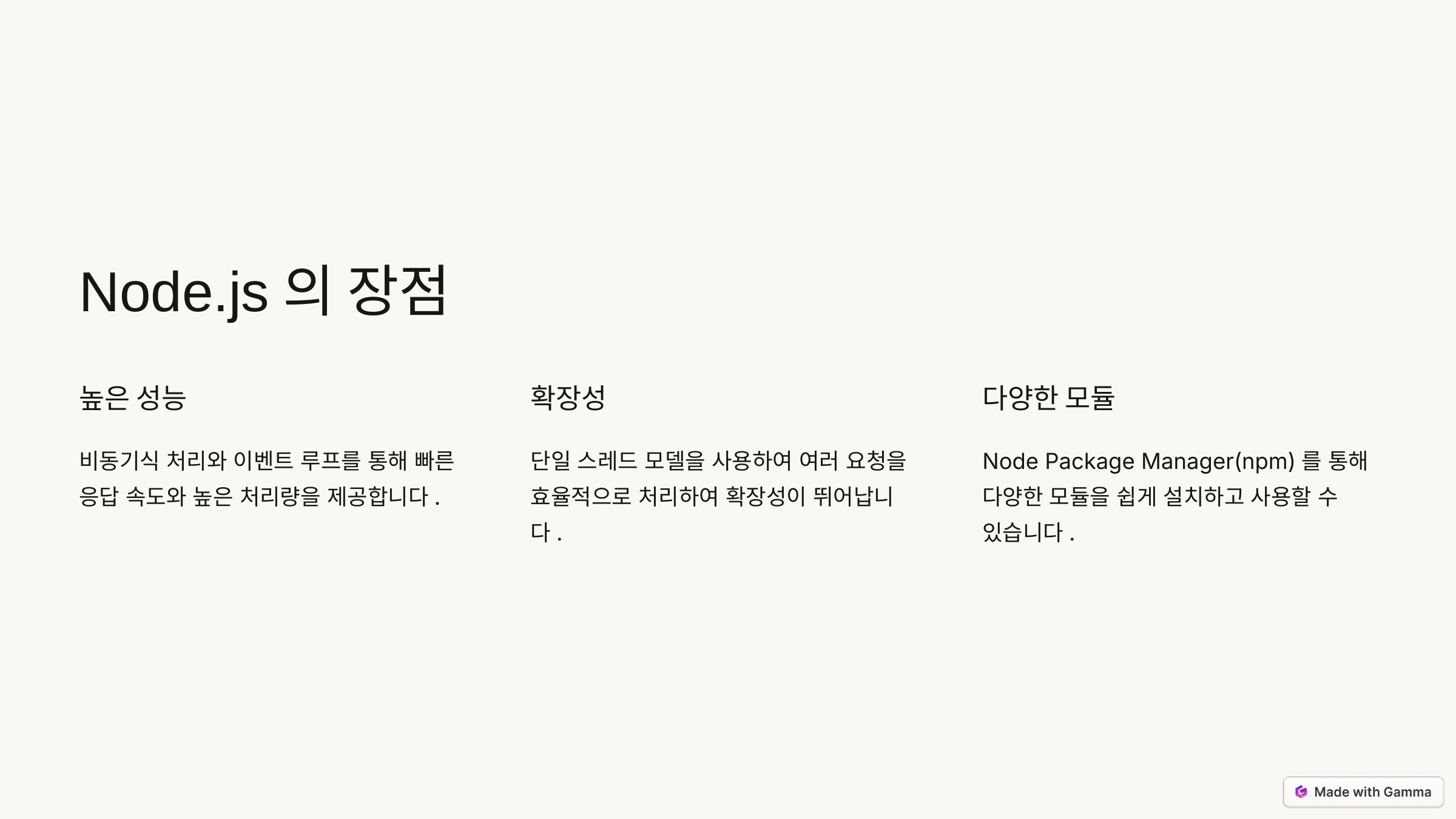

Node.js의 장점
높은 성능
확장성
다양한 모듈
비동기식 처리와 이벤트 루프를 통해 빠른 응답 속도와 높은 처리량을 제공합니다.
단일 스레드 모델을 사용하여 여러 요청을 효율적으로 처리하여 확장성이 뛰어납니다.
Node Package Manager(npm)를 통해 다양한 모듈을 쉽게 설치하고 사용할 수 있습니다.